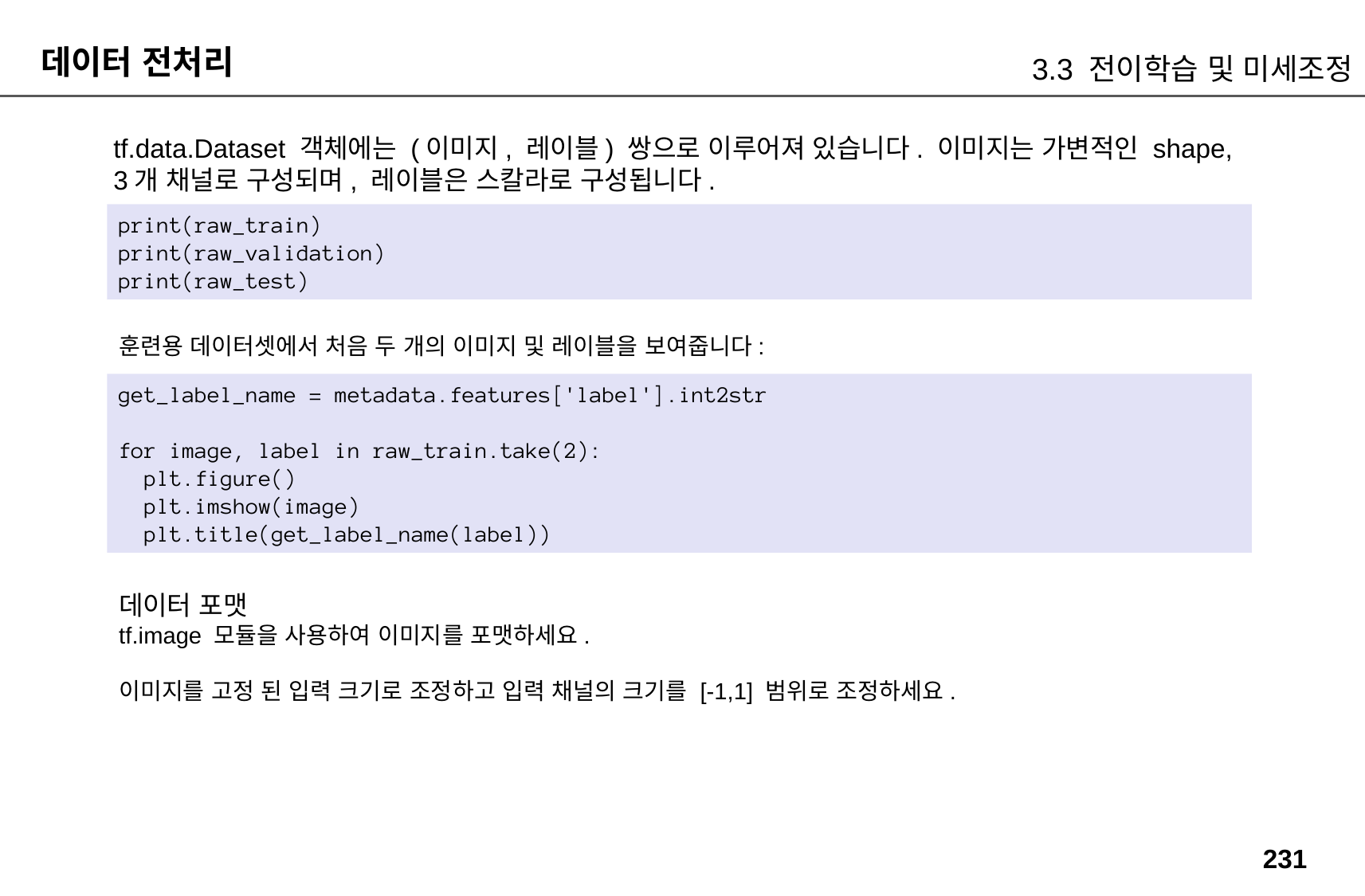

데이터 전처리
3.3 전이학습 및 미세조정
tf.data.Dataset 객체에는 (이미지, 레이블) 쌍으로 이루어져 있습니다. 이미지는 가변적인 shape, 3개 채널로 구성되며, 레이블은 스칼라로 구성됩니다.
print(raw_train)
print(raw_validation)
print(raw_test)
훈련용 데이터셋에서 처음 두 개의 이미지 및 레이블을 보여줍니다:
get_label_name = metadata.features['label'].int2str

for image, label in raw_train.take(2):
  plt.figure()
  plt.imshow(image)
  plt.title(get_label_name(label))
데이터 포맷
tf.image 모듈을 사용하여 이미지를 포맷하세요.

이미지를 고정 된 입력 크기로 조정하고 입력 채널의 크기를 [-1,1] 범위로 조정하세요.